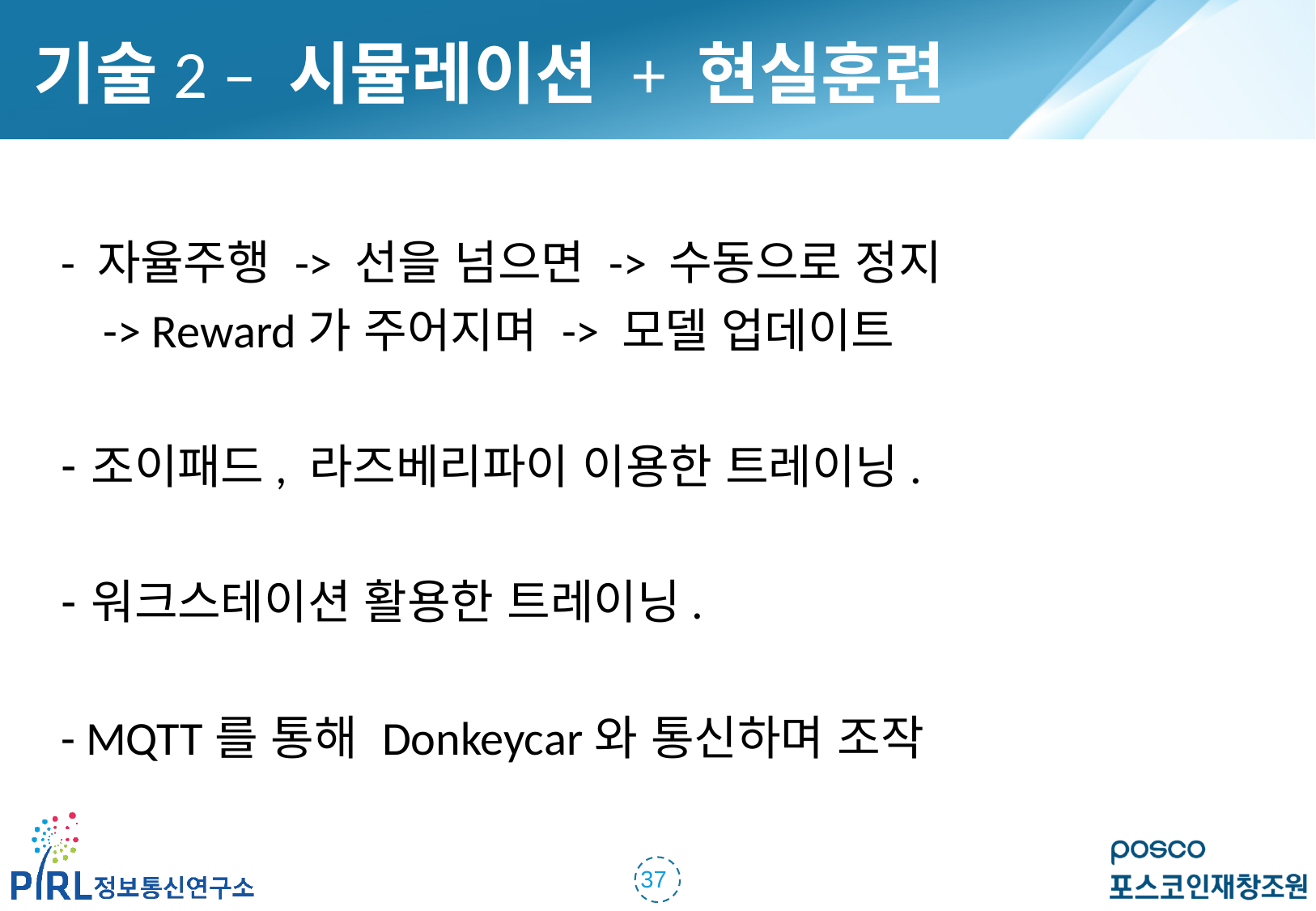

기술2 – 시뮬레이션 + 현실훈련
- 자율주행 -> 선을 넘으면 -> 수동으로 정지
    -> Reward가 주어지며 -> 모델 업데이트

조이패드, 라즈베리파이 이용한 트레이닝.

워크스테이션 활용한 트레이닝.

- MQTT를 통해 Donkeycar와 통신하며 조작